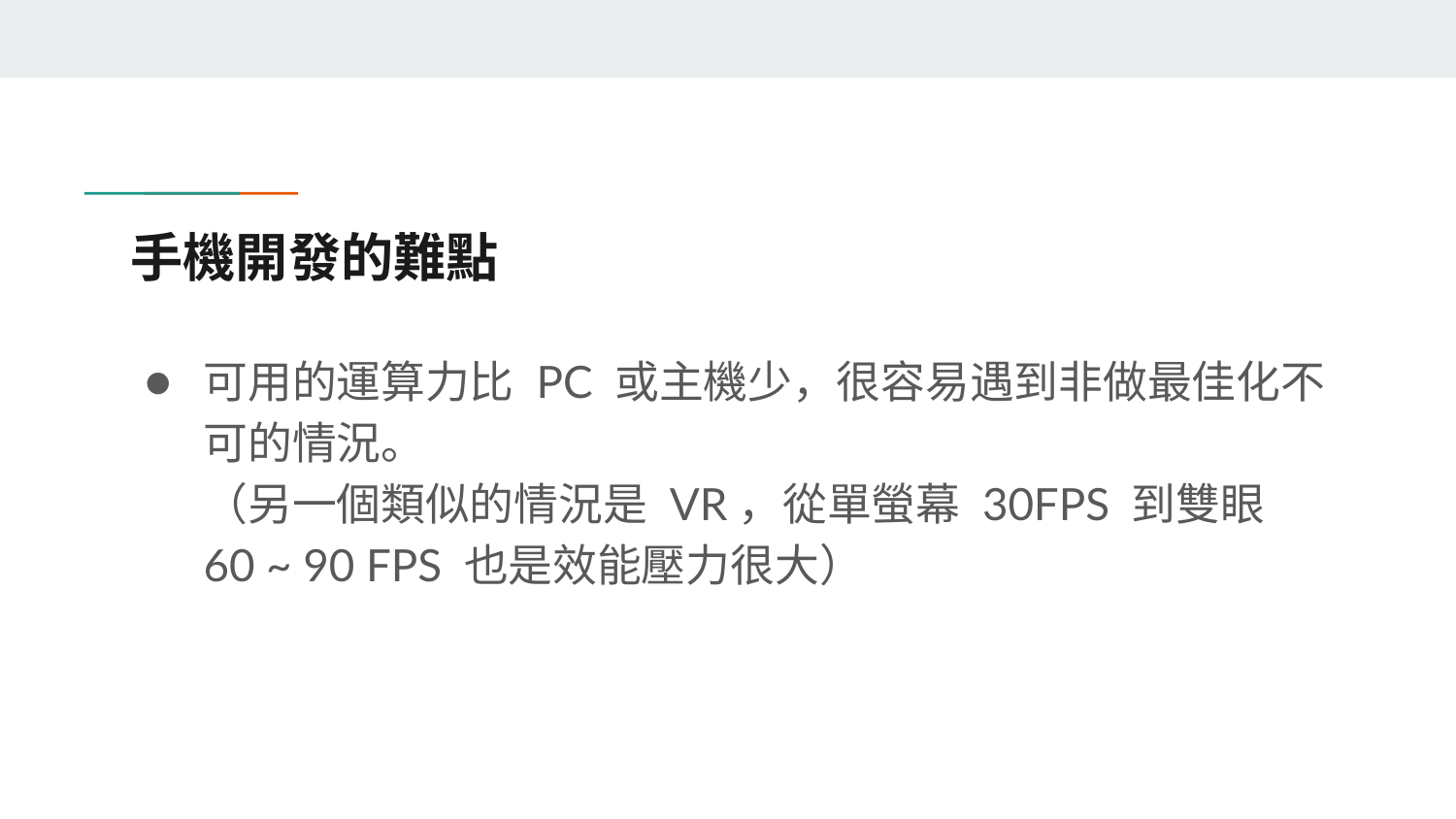

# 手機開發的難點
可用的運算力比 PC 或主機少，很容易遇到非做最佳化不可的情況。
（另一個類似的情況是 VR，從單螢幕 30FPS 到雙眼
60 ~ 90 FPS 也是效能壓力很大）